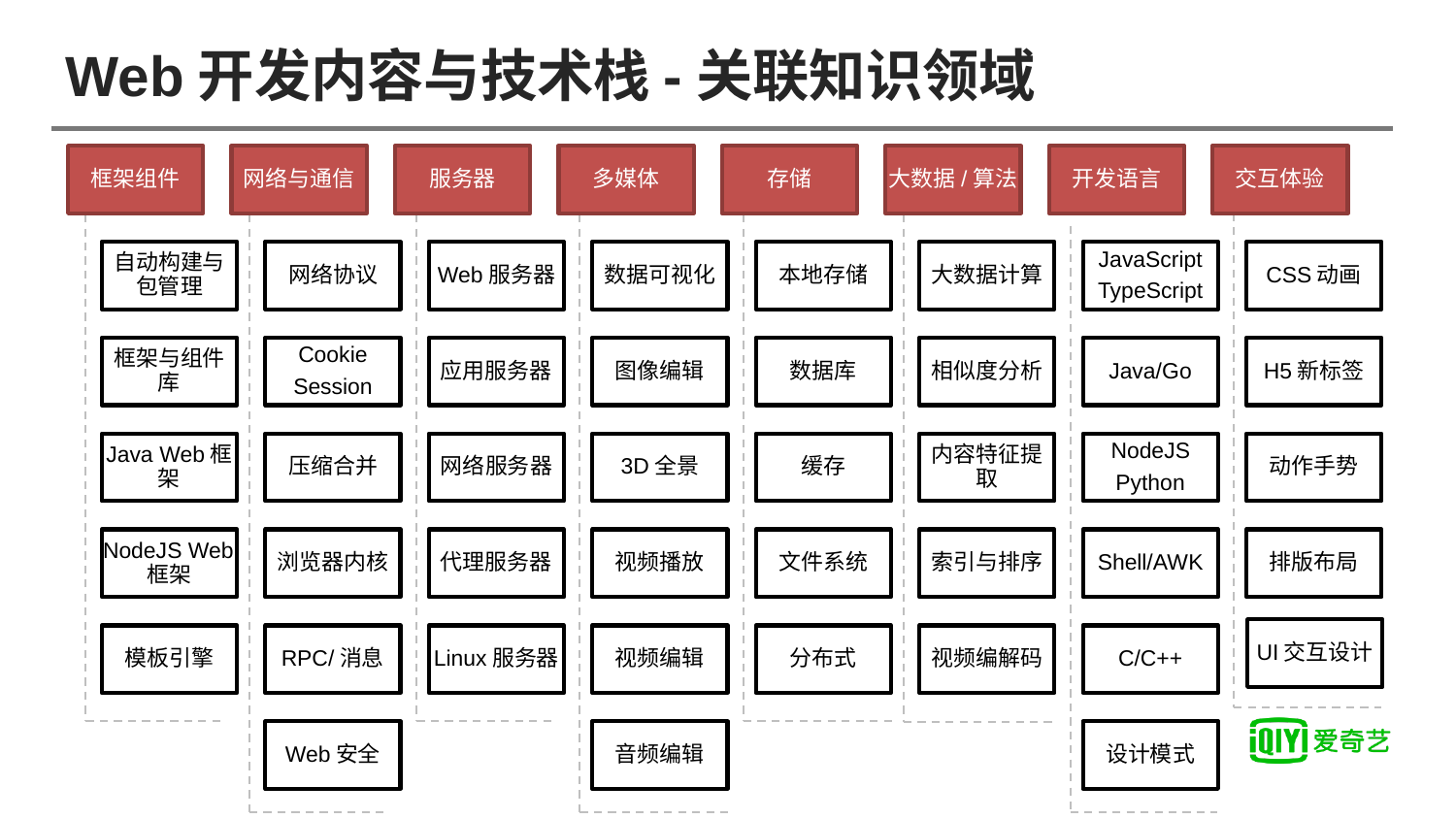

# Web开发内容与技术栈-关联知识领域
框架组件
网络与通信
服务器
多媒体
存储
大数据/算法
开发语言
交互体验
自动构建与包管理
网络协议
Web服务器
数据可视化
本地存储
大数据计算
JavaScript
TypeScript
CSS动画
框架与组件库
Cookie
Session
应用服务器
图像编辑
数据库
相似度分析
Java/Go
H5新标签
Java Web框架
压缩合并
网络服务器
3D全景
缓存
内容特征提取
NodeJS
Python
动作手势
NodeJS Web框架
浏览器内核
代理服务器
视频播放
文件系统
索引与排序
Shell/AWK
排版布局
UI交互设计
模板引擎
RPC/消息
Linux服务器
视频编辑
分布式
视频编解码
C/C++
Web安全
音频编辑
设计模式